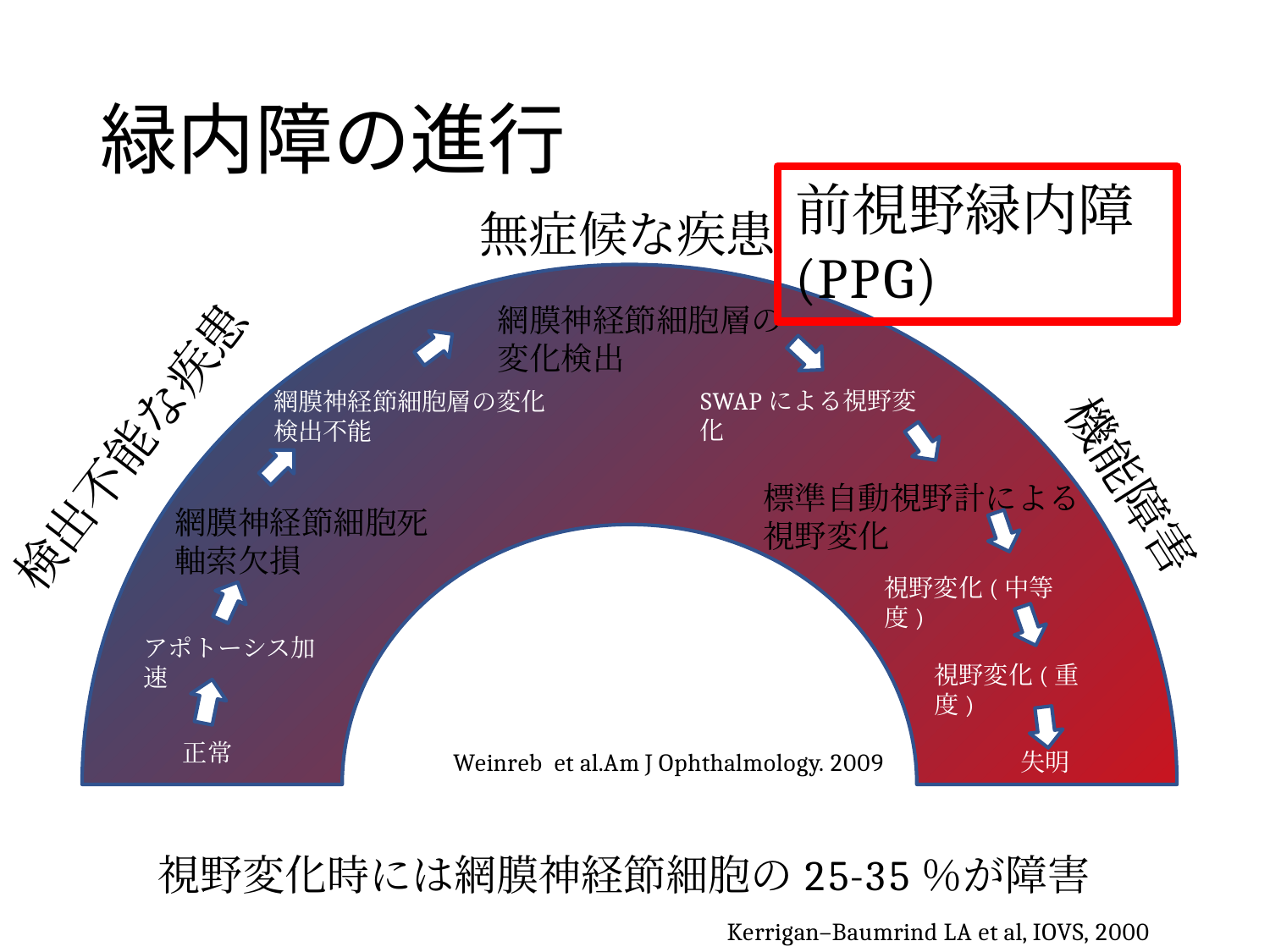

# 緑内障の進行

前視野緑内障(PPG)
無症候な疾患

網膜神経節細胞層の
変化検出

SWAPによる視野変化
網膜神経節細胞層の変化
検出不能
検出不能な疾患

機能障害
標準自動視野計による
視野変化
網膜神経節細胞死
軸索欠損

視野変化(中等度)

アポトーシス加速
視野変化(重度)

正常
Weinreb  et al.Am J Ophthalmology. 2009
失明
視野変化時には網膜神経節細胞の25-35％が障害
Kerrigan–Baumrind LA et al, IOVS, 2000